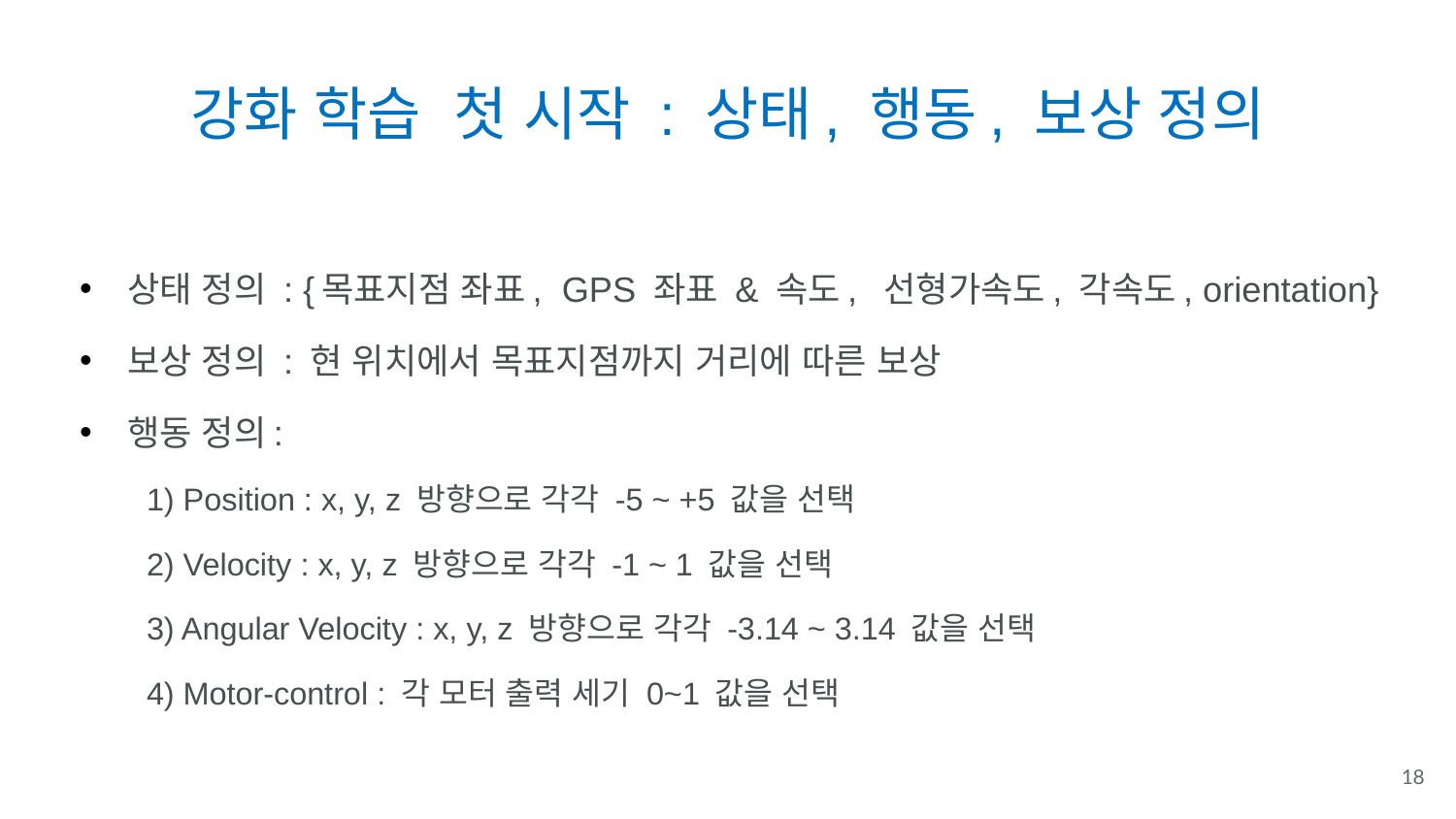

# 강화 학습  첫 시작 : 상태, 행동, 보상 정의
상태 정의 : {목표지점 좌표,  GPS 좌표 & 속도,  선형가속도, 각속도, orientation}
보상 정의 : 현 위치에서 목표지점까지 거리에 따른 보상
행동 정의:
1) Position : x, y, z 방향으로 각각 -5 ~ +5 값을 선택
2) Velocity : x, y, z 방향으로 각각 -1 ~ 1 값을 선택
3) Angular Velocity : x, y, z 방향으로 각각 -3.14 ~ 3.14 값을 선택
4) Motor-control : 각 모터 출력 세기 0~1 값을 선택

18